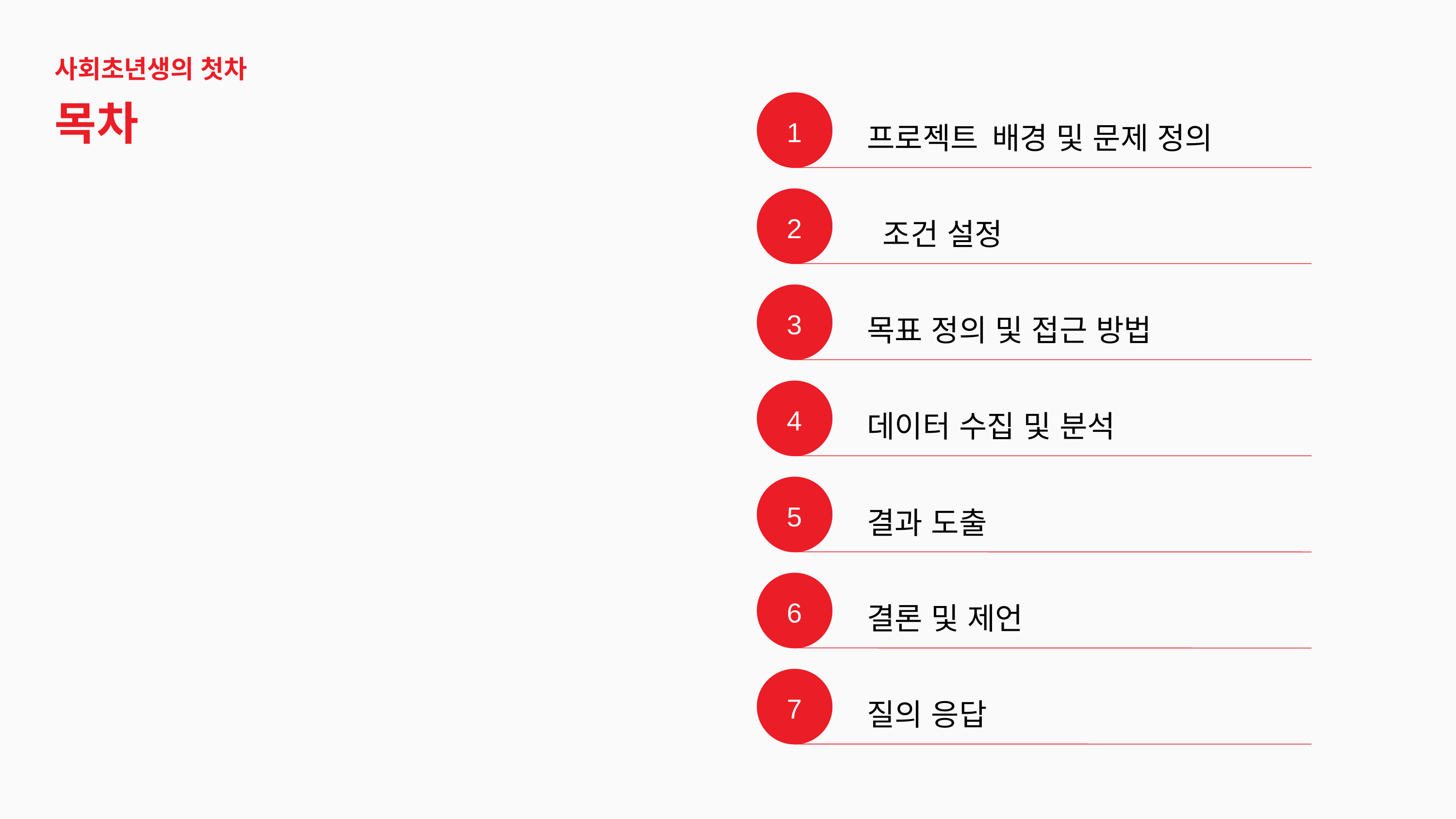

사회초년생의 첫차
목차
프로젝트  배경 및 문제 정의

1

 조건 설정

2

목표 정의 및 접근 방법

3

데이터 수집 및 분석

4

결과 도출

5

결론 및 제언

6

질의 응답

7